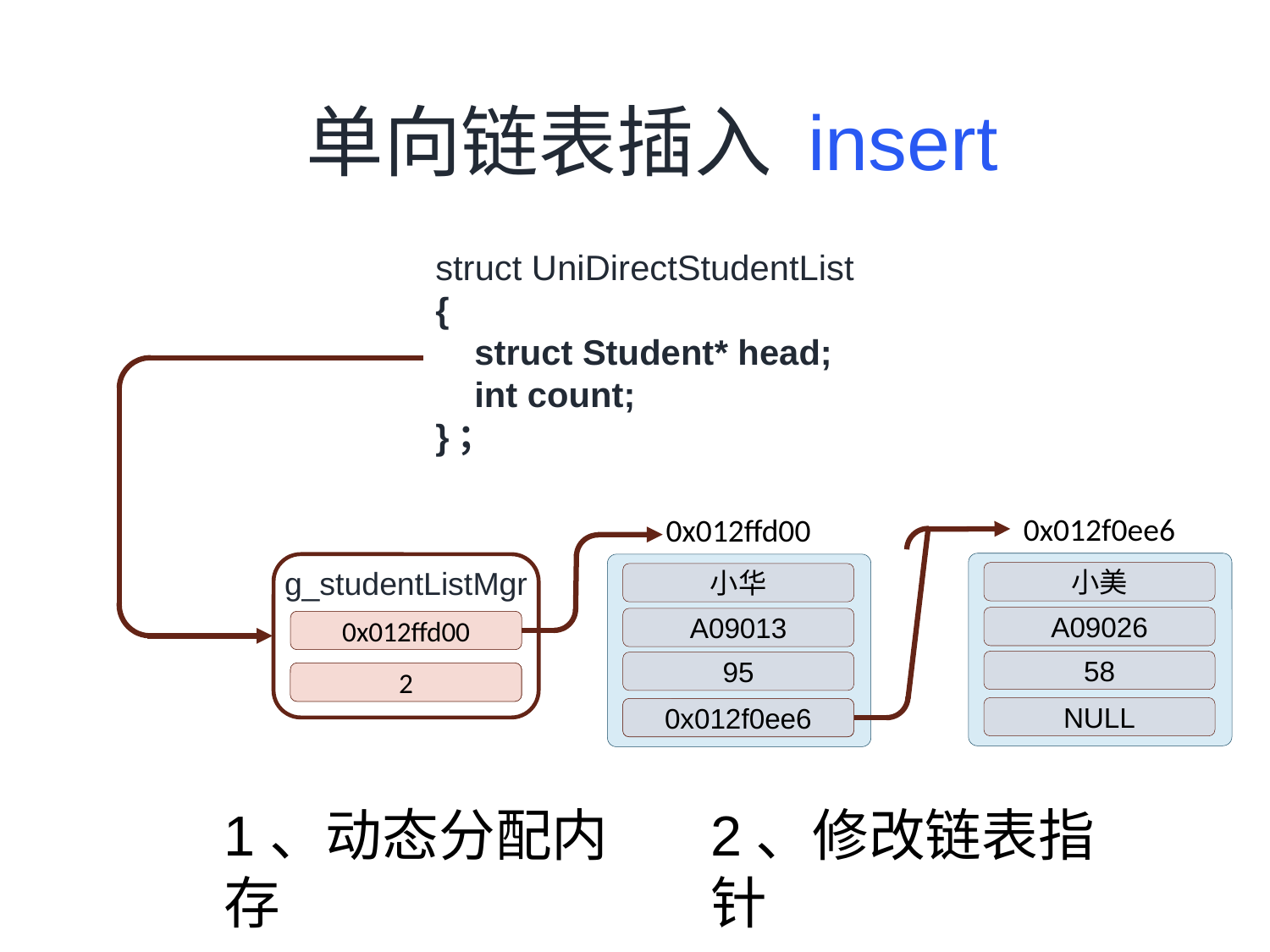

单向链表插入 insert
struct UniDirectStudentList
{
    struct Student* head;
    int count;
}；

0x012f0ee6

g_studentListMgr
小美
A09026
58
NULL
0x012ffd00

g_studentListMgr
小华
A09013
95
NULL

g_studentListMgr
NULL
0

0x012ffd00
2
1

0x012f0ee6
1、动态分配内存
2、修改链表指针